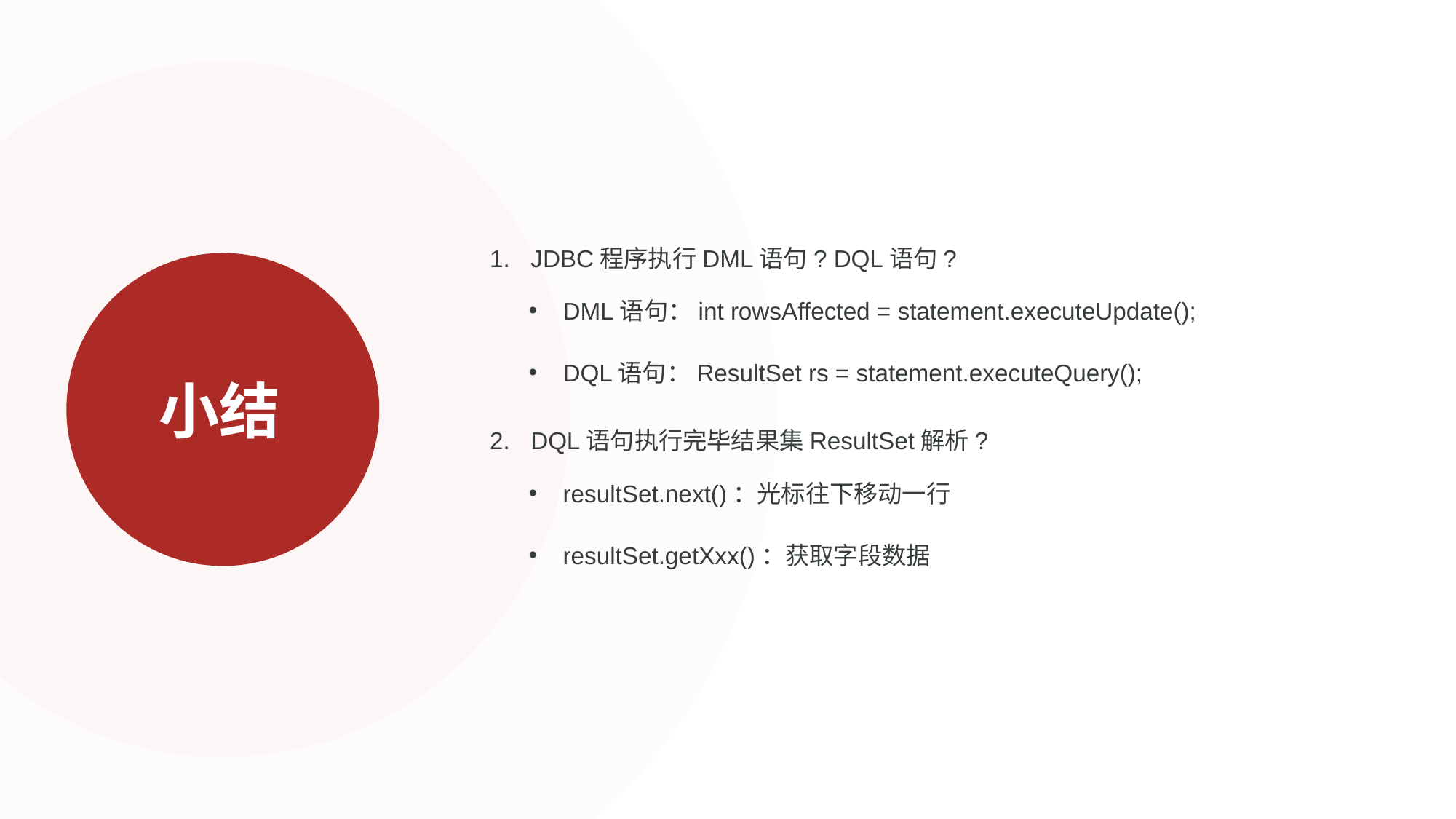

JDBC程序执行DML语句? DQL语句?
DML语句：int rowsAffected = statement.executeUpdate();
DQL语句：ResultSet rs = statement.executeQuery();
DQL语句执行完毕结果集ResultSet解析?
resultSet.next()：光标往下移动一行
resultSet.getXxx()：获取字段数据